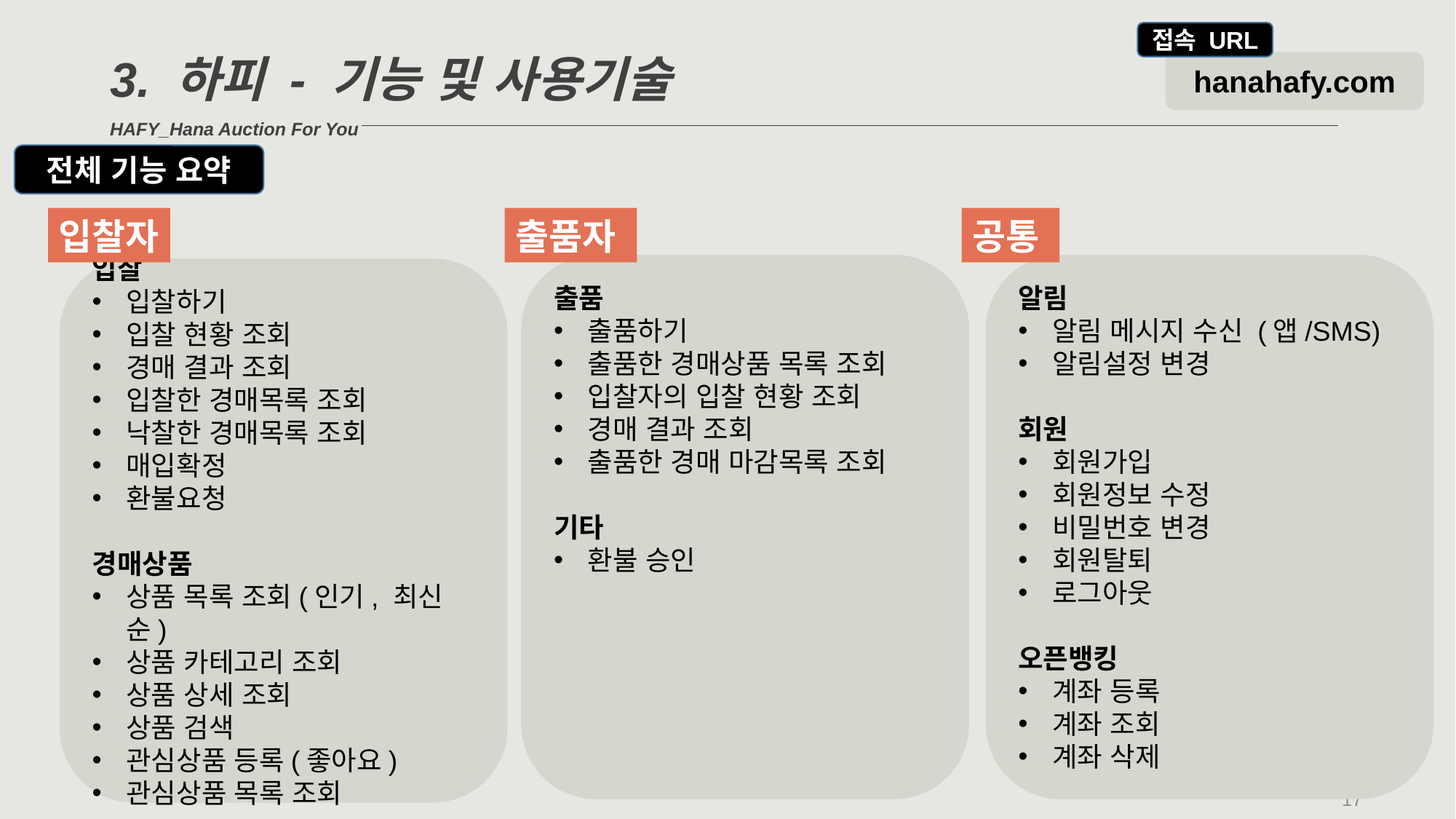

3. 하피 - 기능 및 사용기술
HAFY_Hana Auction For You
전체 기능 요약
입찰자
출품자
공통
알림
알림 메시지 수신 (앱/SMS)
알림설정 변경

회원
회원가입
회원정보 수정
비밀번호 변경
회원탈퇴
로그아웃

오픈뱅킹
계좌 등록
계좌 조회
계좌 삭제
출품
출품하기
출품한 경매상품 목록 조회
입찰자의 입찰 현황 조회
경매 결과 조회
출품한 경매 마감목록 조회

기타
환불 승인

입찰
입찰하기
입찰 현황 조회
경매 결과 조회
입찰한 경매목록 조회
낙찰한 경매목록 조회
매입확정
환불요청

경매상품
상품 목록 조회(인기, 최신순)
상품 카테고리 조회
상품 상세 조회
상품 검색
관심상품 등록(좋아요)
관심상품 목록 조회

17
17